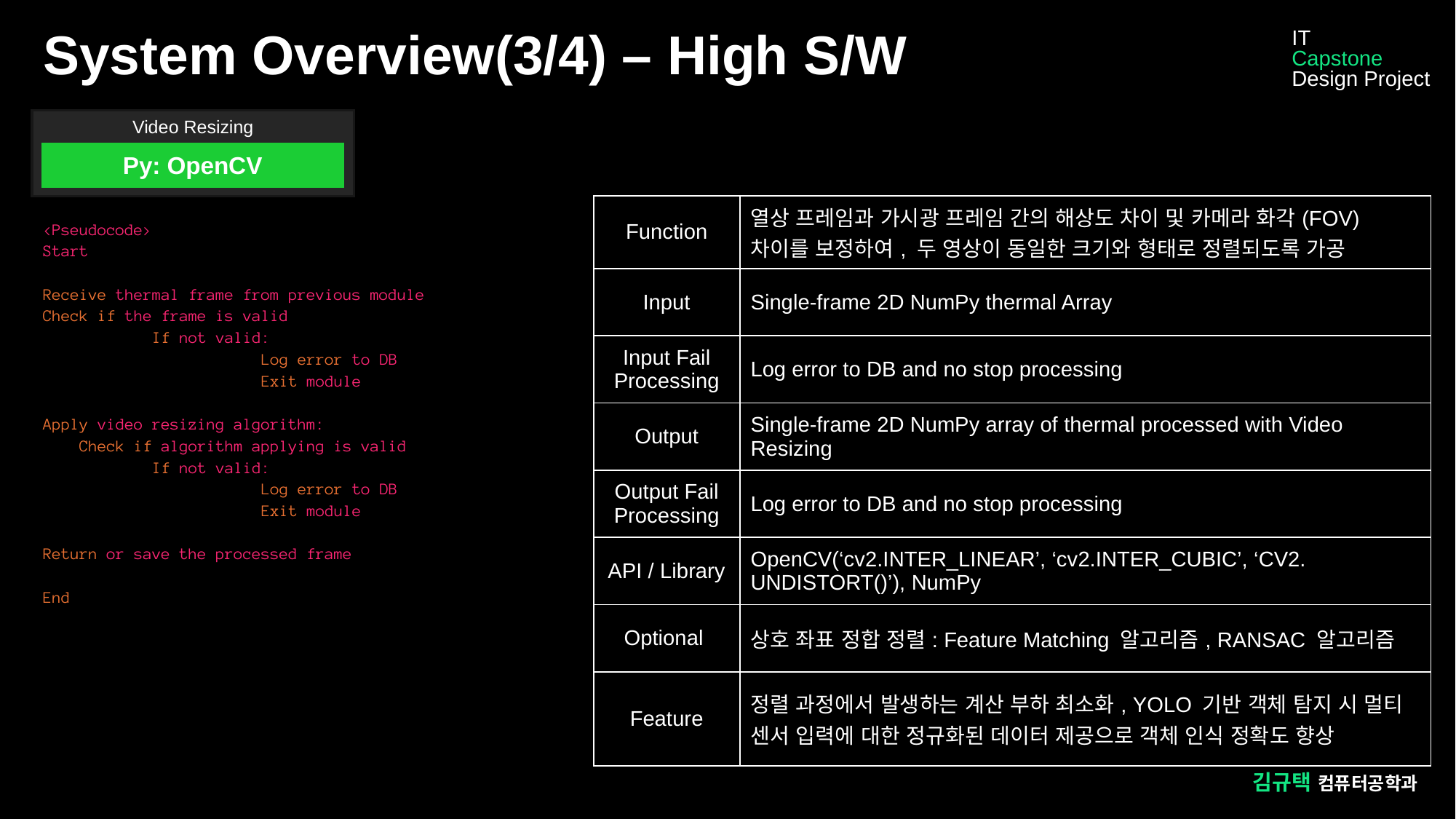

IT
Capstone
Design Project
System Overview(3/4) – High S/W
Video Resizing
Py: OpenCV
| Function | 열상 프레임과 가시광 프레임 간의 해상도 차이 및 카메라 화각(FOV) 차이를 보정하여, 두 영상이 동일한 크기와 형태로 정렬되도록 가공 |
| --- | --- |
| Input | Single-frame 2D NumPy thermal Array |
| Input Fail Processing | Log error to DB and no stop processing |
| Output | Single-frame 2D NumPy array of thermal processed with Video Resizing |
| Output Fail Processing | Log error to DB and no stop processing |
| API / Library | OpenCV(‘cv2.INTER\_LINEAR’, ‘cv2.INTER\_CUBIC’, ‘CV2. UNDISTORT()’), NumPy |
| Optional | 상호 좌표 정합 정렬: Feature Matching 알고리즘, RANSAC 알고리즘 |
| Feature | 정렬 과정에서 발생하는 계산 부하 최소화, YOLO 기반 객체 탐지 시 멀티 센서 입력에 대한 정규화된 데이터 제공으로 객체 인식 정확도 향상 |
<Pseudocode>
Start

Receive thermal frame from previous module
Check if the frame is valid
    	If not valid:
        		Log error to DB
        		Exit module

Apply video resizing algorithm:
    Check if algorithm applying is valid
    	If not valid:
        		Log error to DB
        		Exit module

Return or save the processed frame

End
김규택 컴퓨터공학과